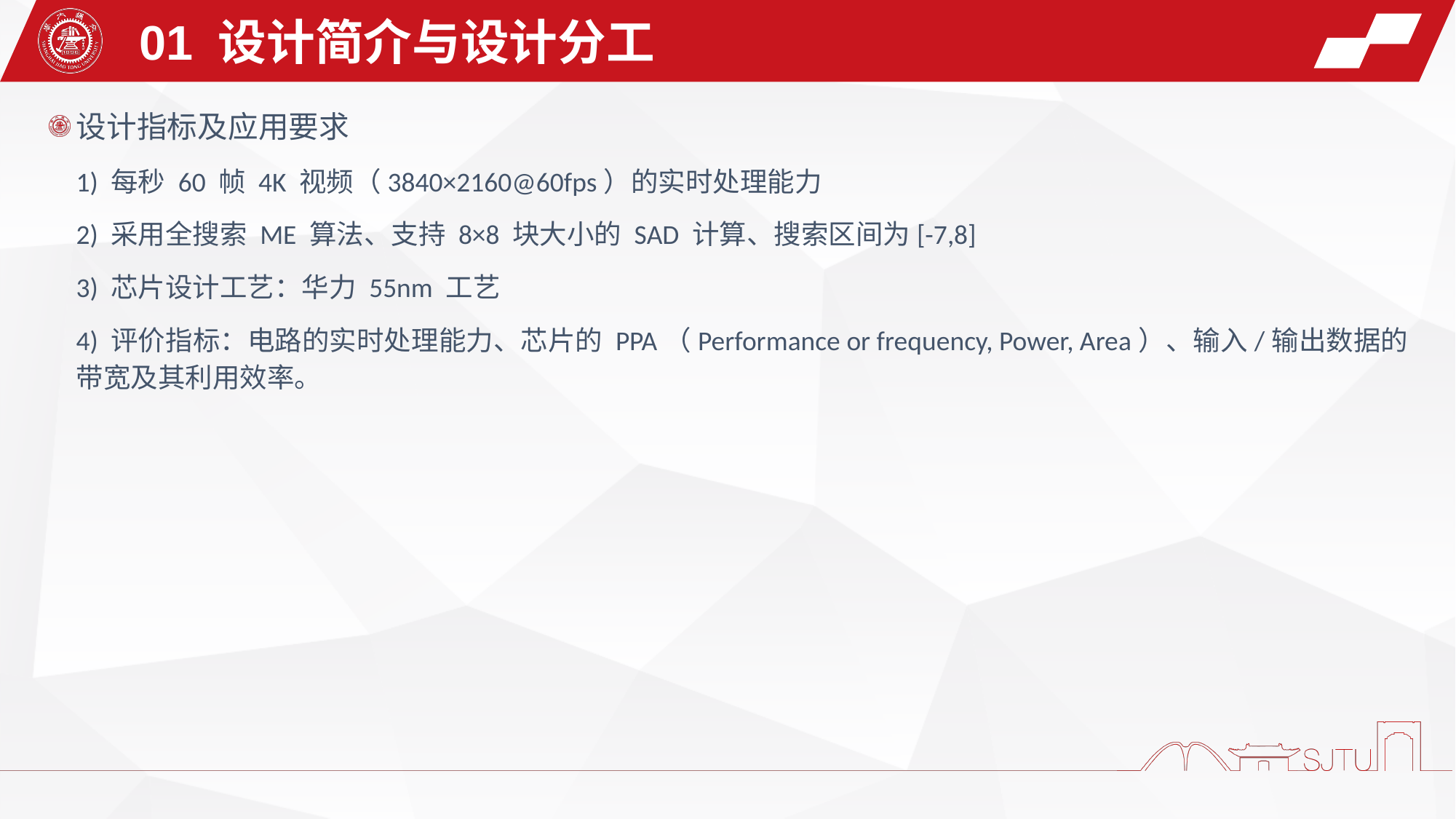

01 设计简介与设计分工
设计指标及应用要求
1) 每秒 60 帧 4K 视频（3840×2160@60fps）的实时处理能力
2) 采用全搜索 ME 算法、支持 8×8 块大小的 SAD 计算、搜索区间为[-7,8]
3) 芯片设计工艺：华力 55nm 工艺
4) 评价指标：电路的实时处理能力、芯片的 PPA（Performance or frequency, Power, Area）、输入/输出数据的带宽及其利用效率。